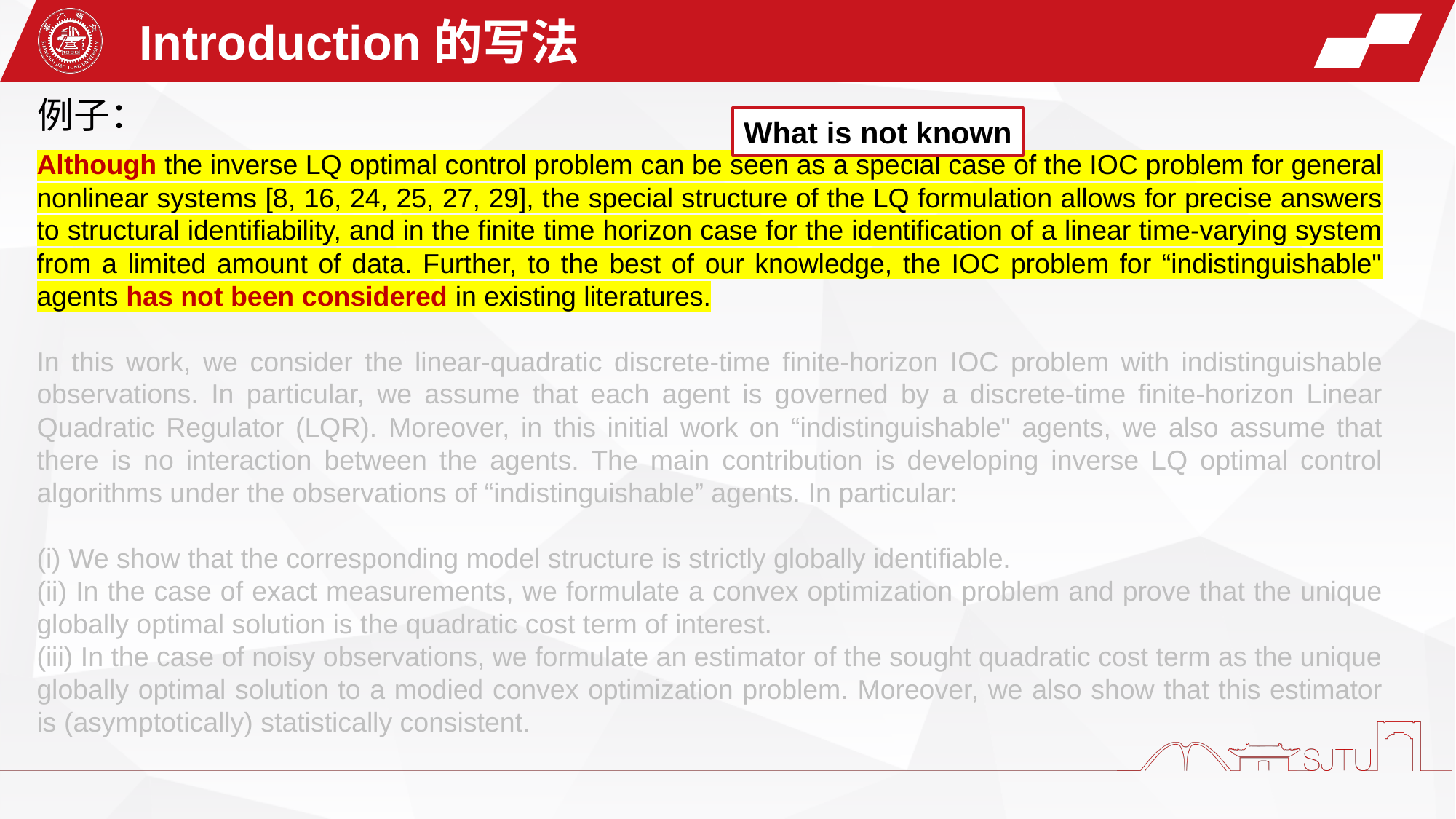

Introduction的写法
例子：
What is not known
Although the inverse LQ optimal control problem can be seen as a special case of the IOC problem for general nonlinear systems [8, 16, 24, 25, 27, 29], the special structure of the LQ formulation allows for precise answers to structural identifiability, and in the finite time horizon case for the identification of a linear time-varying system from a limited amount of data. Further, to the best of our knowledge, the IOC problem for “indistinguishable" agents has not been considered in existing literatures.

In this work, we consider the linear-quadratic discrete-time finite-horizon IOC problem with indistinguishable observations. In particular, we assume that each agent is governed by a discrete-time finite-horizon Linear Quadratic Regulator (LQR). Moreover, in this initial work on “indistinguishable" agents, we also assume that there is no interaction between the agents. The main contribution is developing inverse LQ optimal control algorithms under the observations of “indistinguishable” agents. In particular:

(i) We show that the corresponding model structure is strictly globally identifiable.
(ii) In the case of exact measurements, we formulate a convex optimization problem and prove that the unique globally optimal solution is the quadratic cost term of interest.
(iii) In the case of noisy observations, we formulate an estimator of the sought quadratic cost term as the unique globally optimal solution to a modied convex optimization problem. Moreover, we also show that this estimator is (asymptotically) statistically consistent.